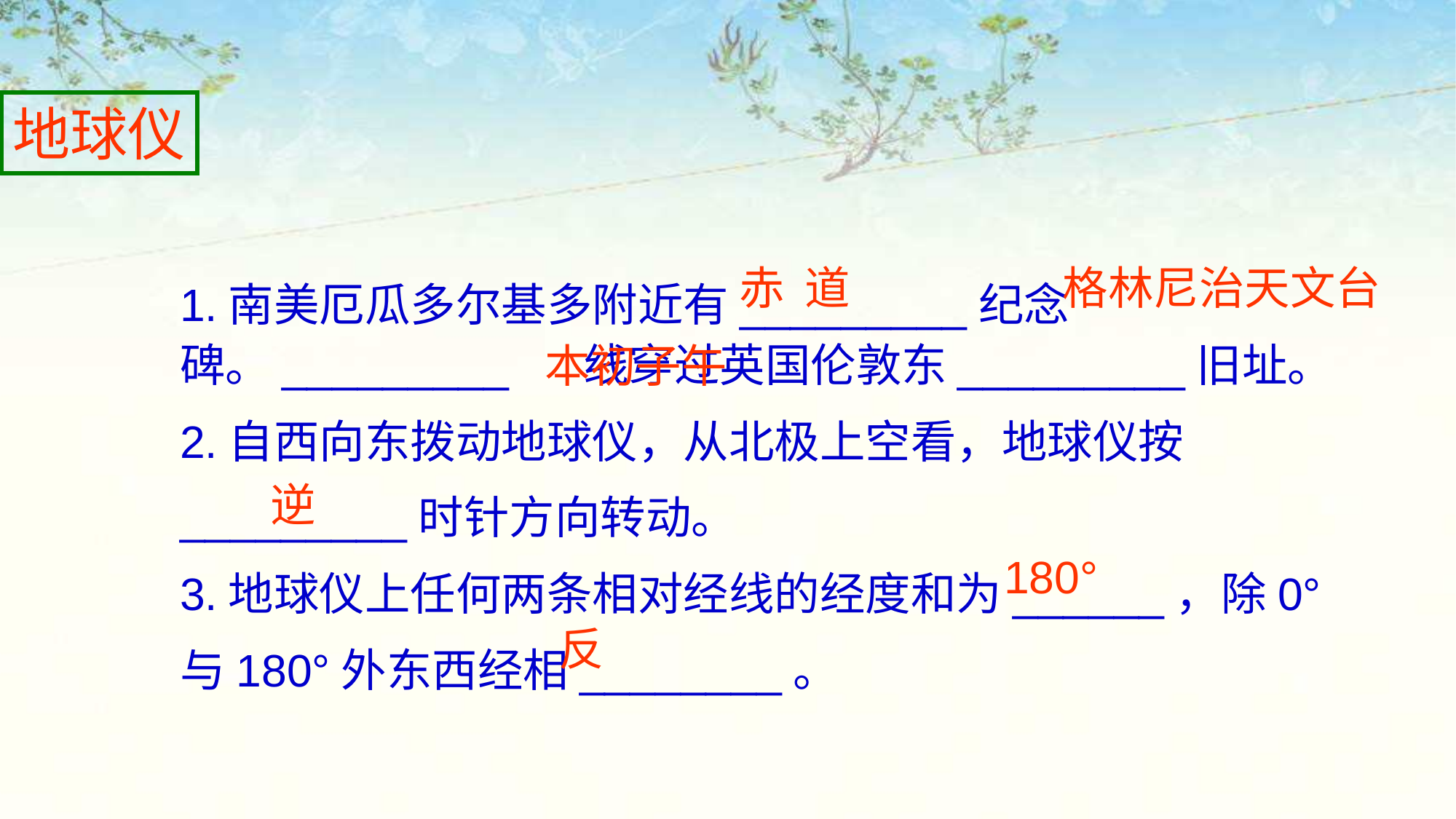

地球仪
赤  道
格林尼治天文台
1.南美厄瓜多尔基多附近有_________纪念碑。_________     线穿过英国伦敦东_________旧址。
2.自西向东拨动地球仪，从北极上空看，地球仪按_________时针方向转动。
3.地球仪上任何两条相对经线的经度和为______，除0°与180°外东西经相________。
本初子午
逆
180°
反